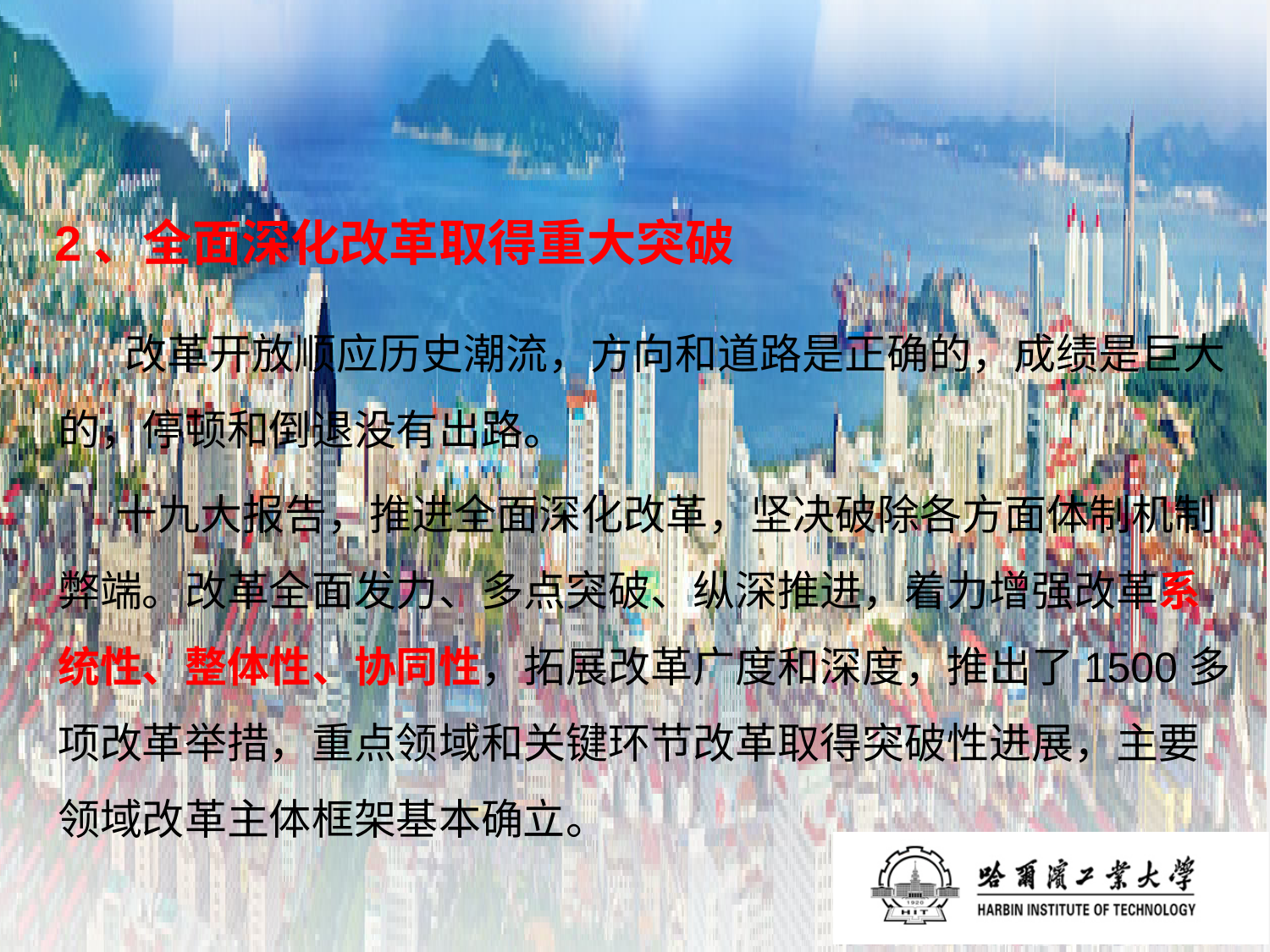

# 2、全面深化改革取得重大突破
      改革开放顺应历史潮流，方向和道路是正确的，成绩是巨大的，停顿和倒退没有出路。
     十九大报告，推进全面深化改革，坚决破除各方面体制机制弊端。改革全面发力、多点突破、纵深推进，着力增强改革系统性、整体性、协同性，拓展改革广度和深度，推出了1500多项改革举措，重点领域和关键环节改革取得突破性进展，主要领域改革主体框架基本确立。